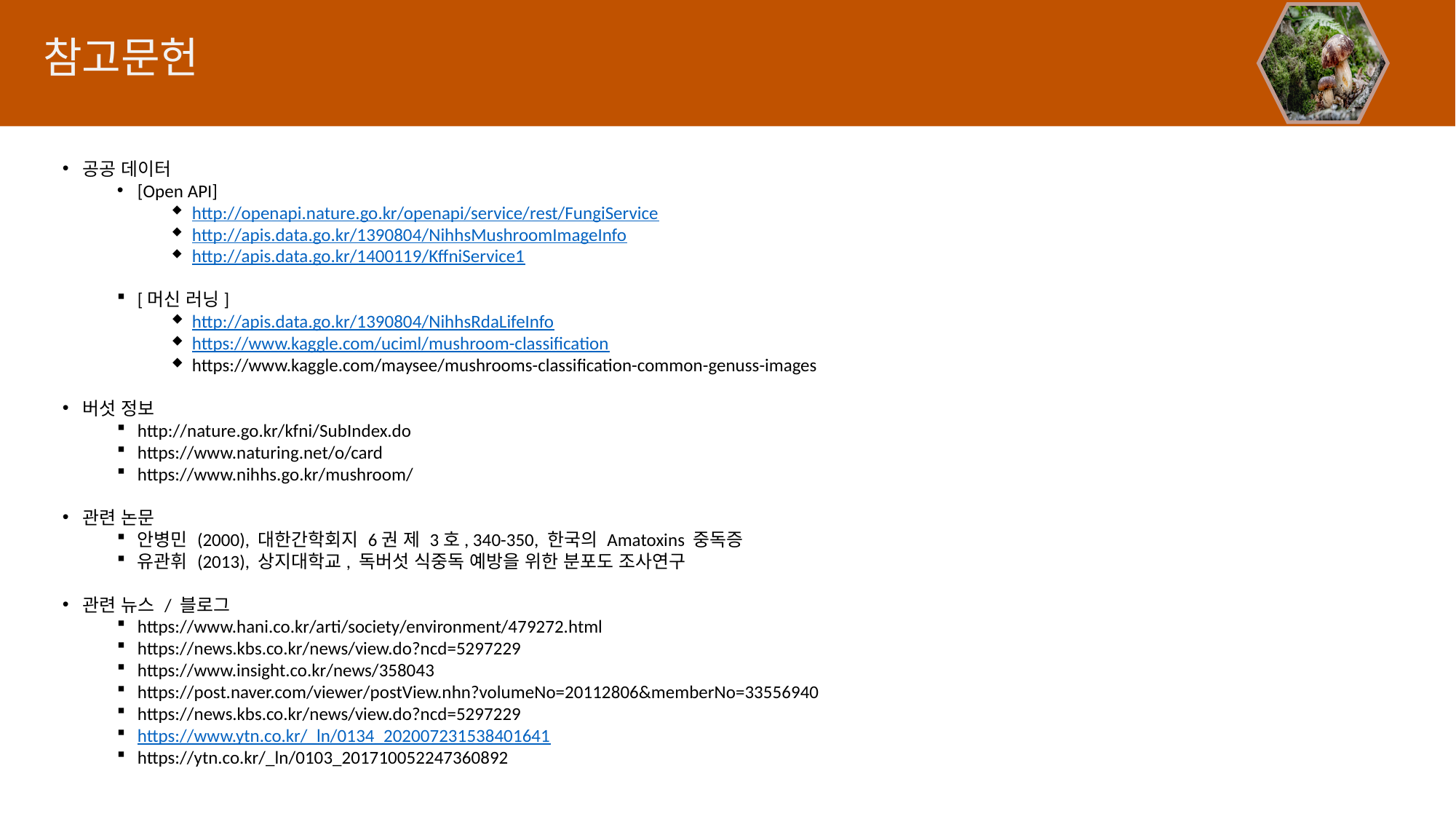

참고문헌
공공 데이터
[Open API]
http://openapi.nature.go.kr/openapi/service/rest/FungiService
http://apis.data.go.kr/1390804/NihhsMushroomImageInfo
http://apis.data.go.kr/1400119/KffniService1

[머신 러닝]
http://apis.data.go.kr/1390804/NihhsRdaLifeInfo
https://www.kaggle.com/uciml/mushroom-classification
https://www.kaggle.com/maysee/mushrooms-classification-common-genuss-images

버섯 정보
http://nature.go.kr/kfni/SubIndex.do
https://www.naturing.net/o/card
https://www.nihhs.go.kr/mushroom/

관련 논문
안병민 (2000), 대한간학회지 6권 제 3호, 340-350, 한국의 Amatoxins 중독증
유관휘 (2013), 상지대학교, 독버섯 식중독 예방을 위한 분포도 조사연구

관련 뉴스 / 블로그
https://www.hani.co.kr/arti/society/environment/479272.html
https://news.kbs.co.kr/news/view.do?ncd=5297229
https://www.insight.co.kr/news/358043
https://post.naver.com/viewer/postView.nhn?volumeNo=20112806&memberNo=33556940
https://news.kbs.co.kr/news/view.do?ncd=5297229
https://www.ytn.co.kr/_ln/0134_202007231538401641
https://ytn.co.kr/_ln/0103_201710052247360892